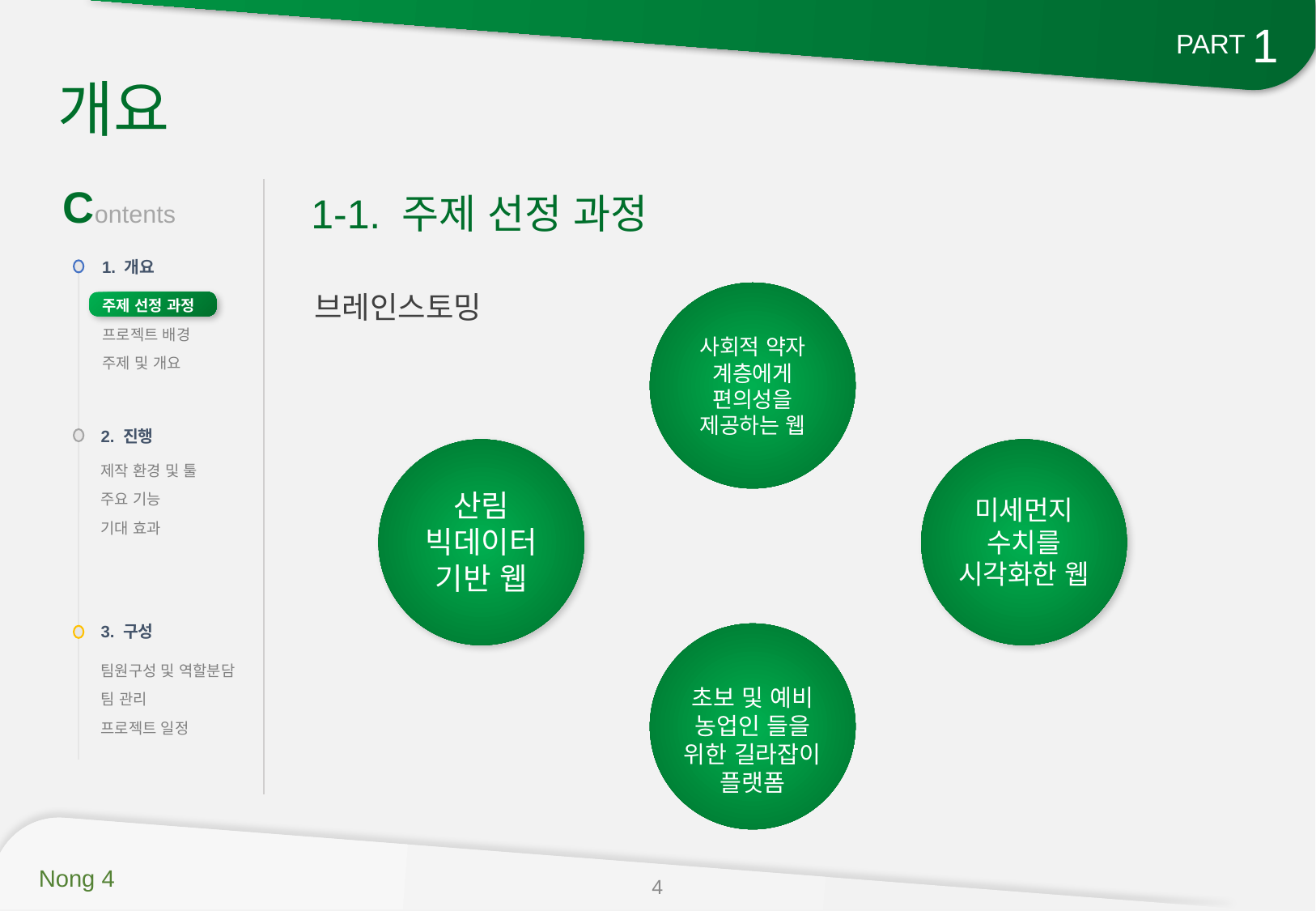

1
PART
개요
Contents
1-1. 주제 선정 과정
1. 개요

브레인스토밍

사회적 약자 계층에게 편의성을 제공하는 웹
주제 선정 과정
프로젝트 배경
주제 및 개요

2. 진행

산림 빅데이터 기반 웹

미세먼지 수치를 시각화한 웹
제작 환경 및 툴
주요 기능
기대 효과
3. 구성

초보 및 예비 농업인 들을 위한 길라잡이 플랫폼

팀원구성 및 역할분담
팀 관리
프로젝트 일정
4